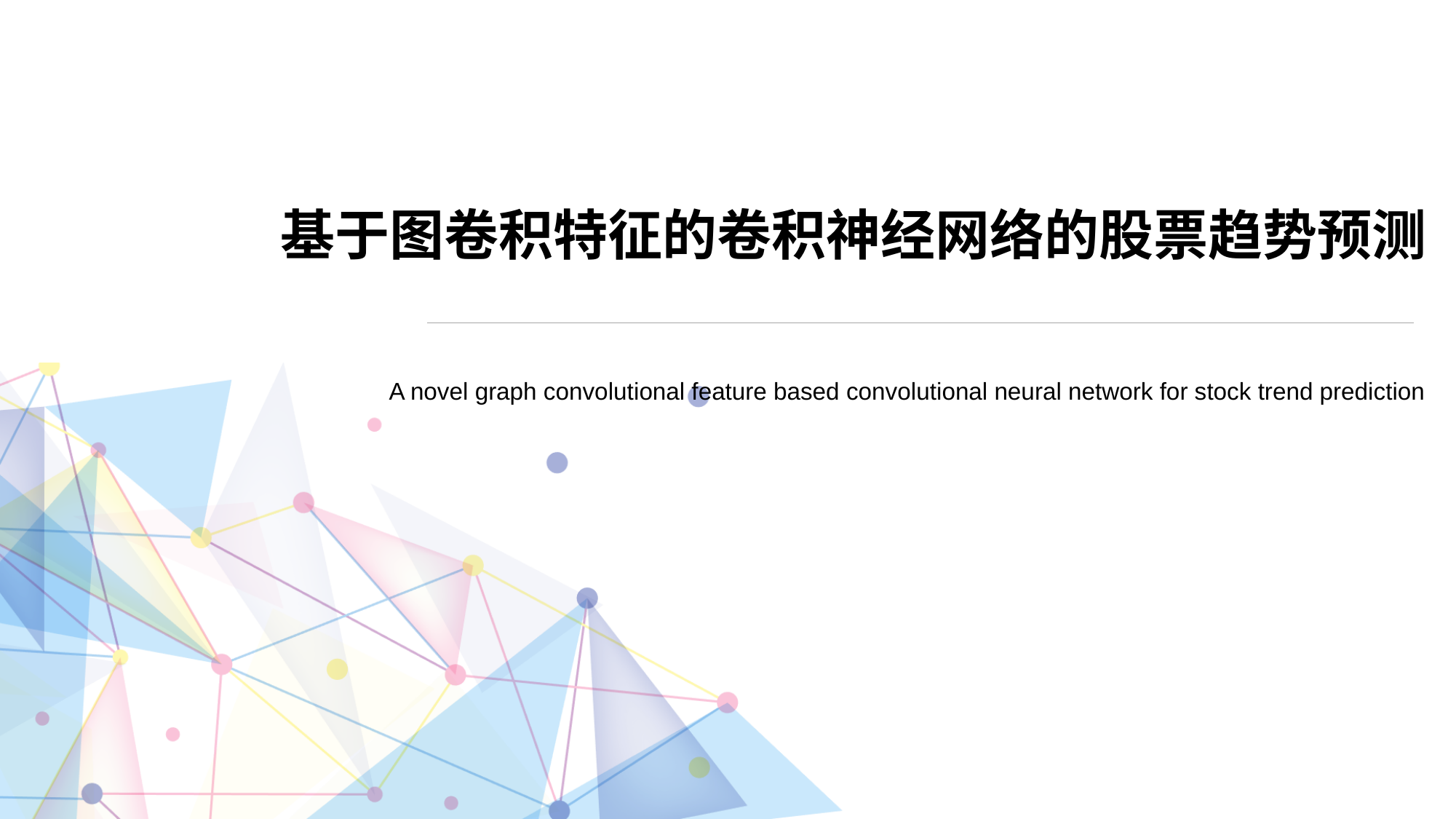

# 基于图卷积特征的卷积神经网络的股票趋势预测
A novel graph convolutional feature based convolutional neural network for stock trend prediction